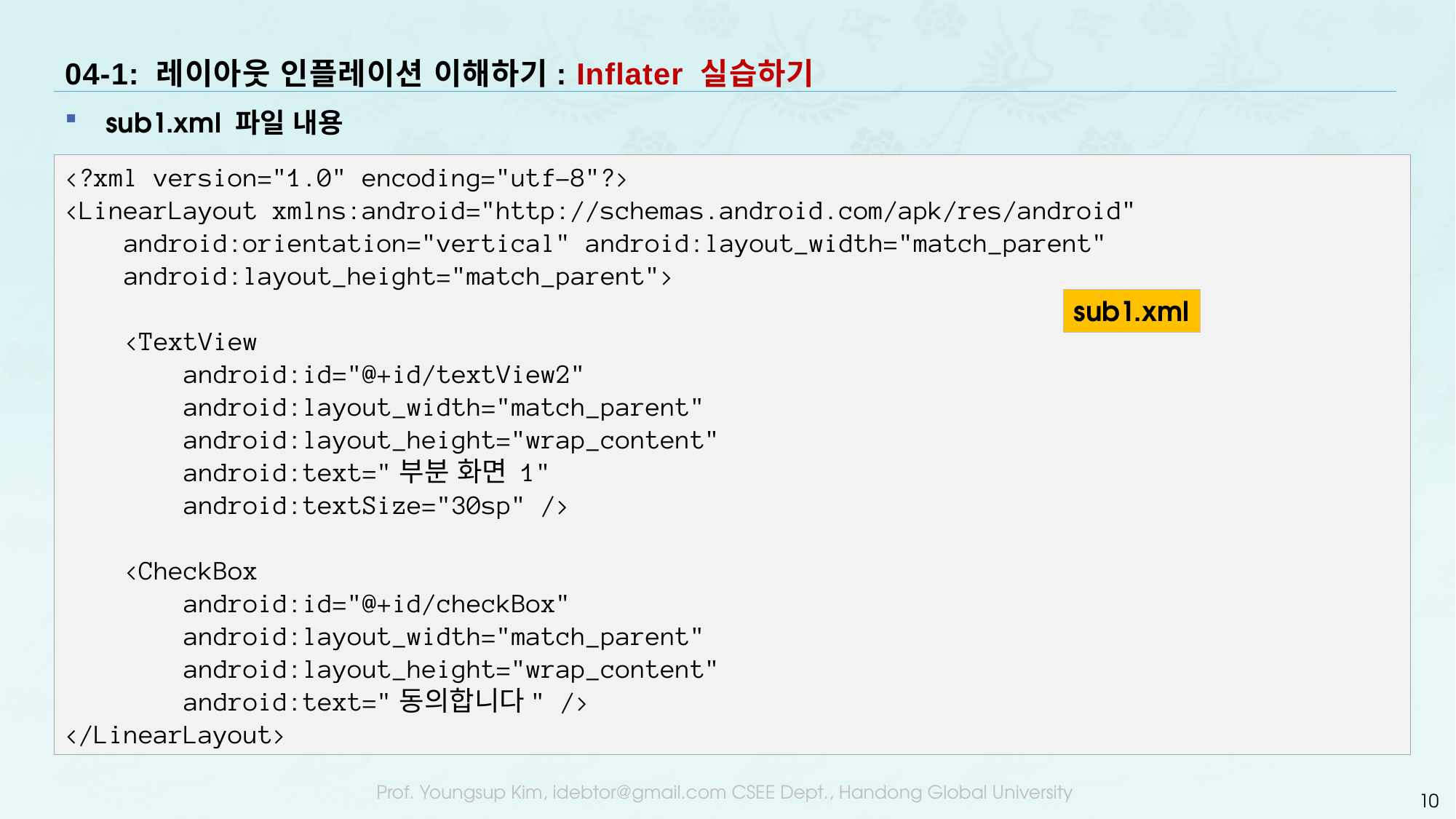

# 04-1: 레이아웃 인플레이션 이해하기: Inflater 실습하기
sub1.xml 파일 내용
<?xml version="1.0" encoding="utf-8"?>
<LinearLayout xmlns:android="http://schemas.android.com/apk/res/android"
    android:orientation="vertical" android:layout_width="match_parent"
    android:layout_height="match_parent">

    <TextView
        android:id="@+id/textView2"
        android:layout_width="match_parent"
        android:layout_height="wrap_content"
        android:text="부분 화면 1"
        android:textSize="30sp" />

    <CheckBox
        android:id="@+id/checkBox"
        android:layout_width="match_parent"
        android:layout_height="wrap_content"
        android:text="동의합니다" />
</LinearLayout>
sub1.xml
10